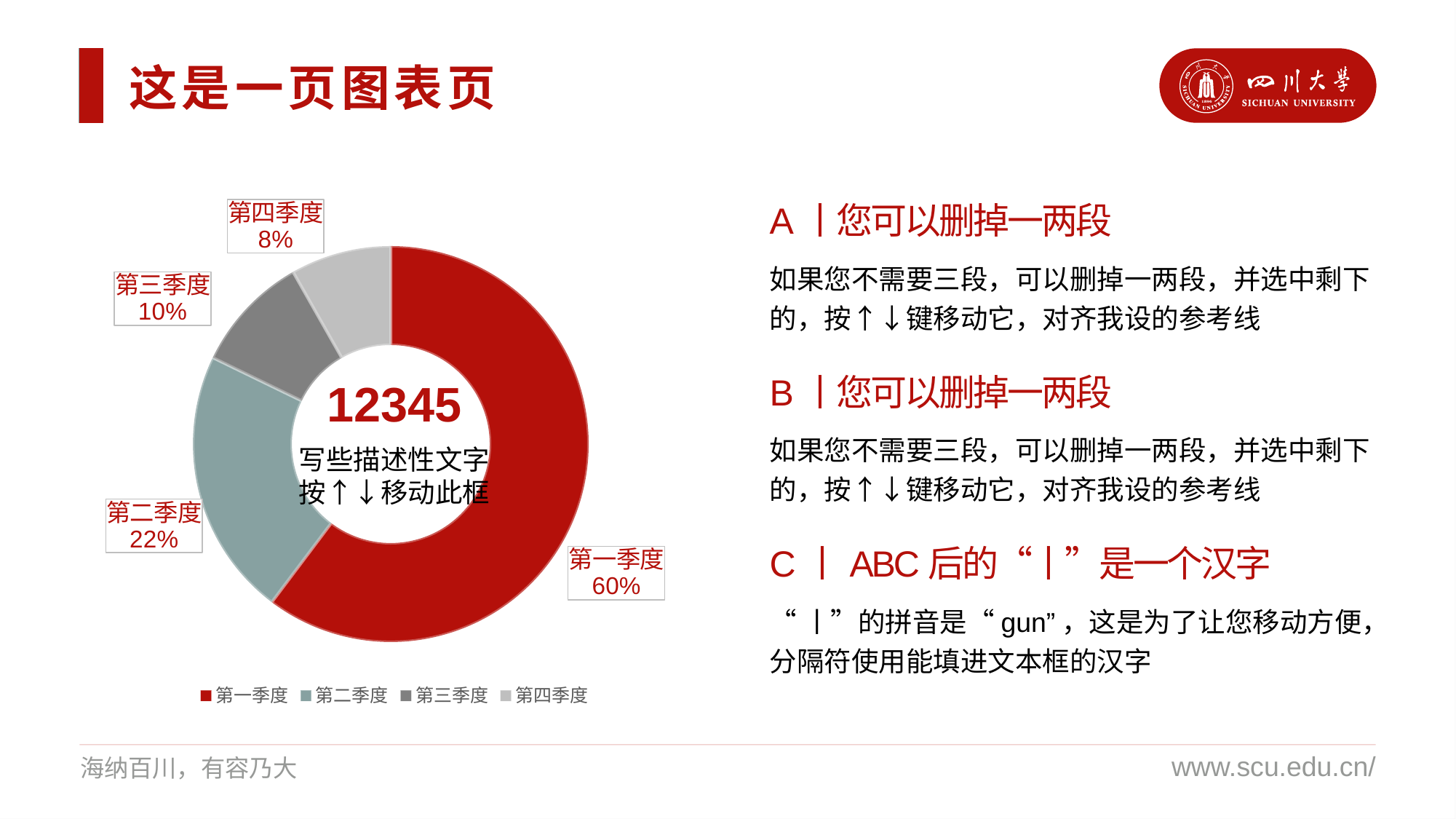

这是一页图表页

### Chart

| Category | 销售额 |
|---|---|
| 第一季度 | 8.8 |
| 第二季度 | 3.2 |
| 第三季度 | 1.4 |
| 第四季度 | 1.2 |
A丨您可以删掉一两段
如果您不需要三段，可以删掉一两段，并选中剩下的，按↑↓键移动它，对齐我设的参考线
12345
B丨您可以删掉一两段
如果您不需要三段，可以删掉一两段，并选中剩下的，按↑↓键移动它，对齐我设的参考线
写些描述性文字按↑↓移动此框
C丨ABC后的“丨”是一个汉字
“丨”的拼音是“gun”，这是为了让您移动方便，分隔符使用能填进文本框的汉字